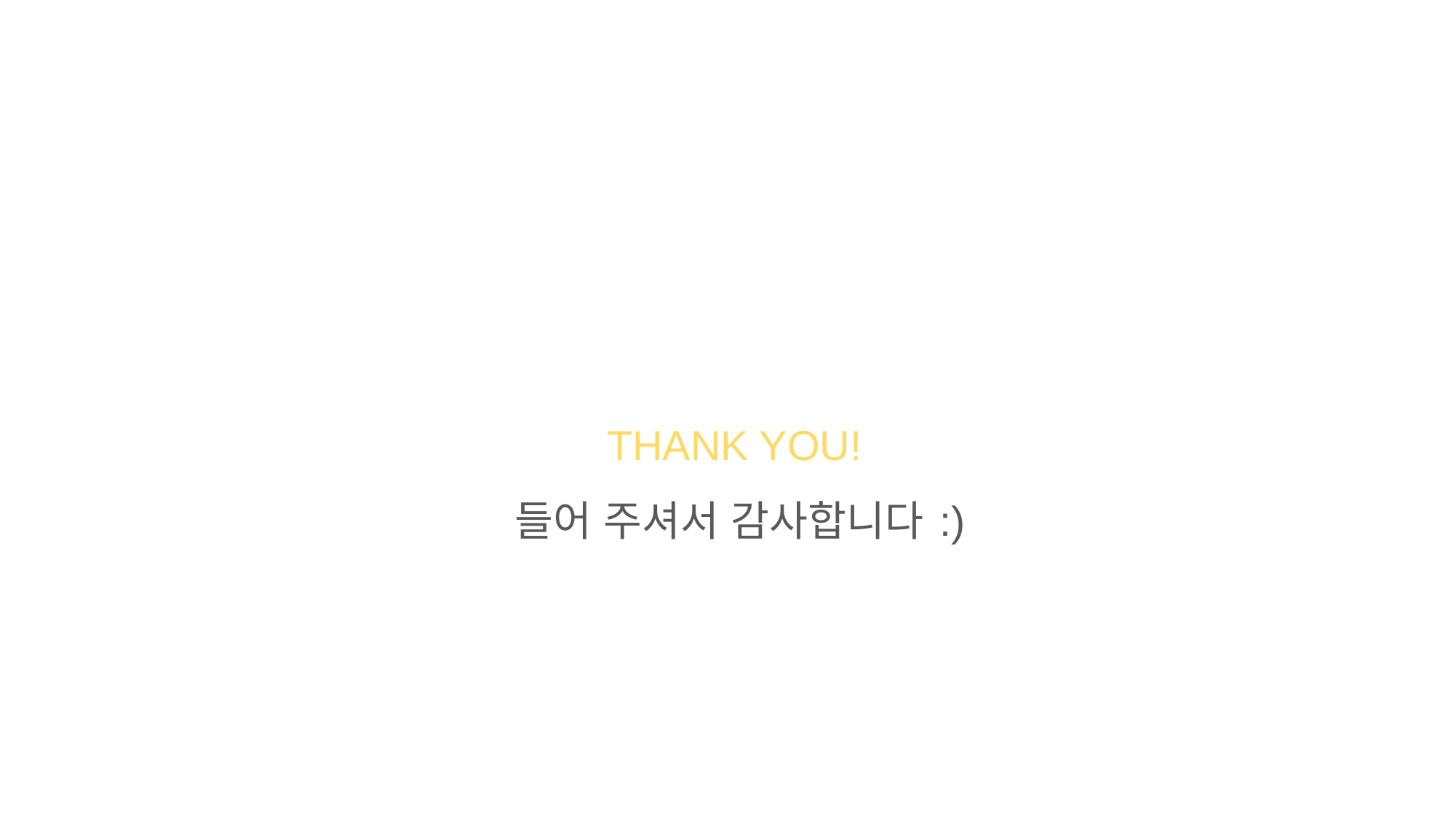

# THANK YOU! 들어 주셔서 감사합니다 :)